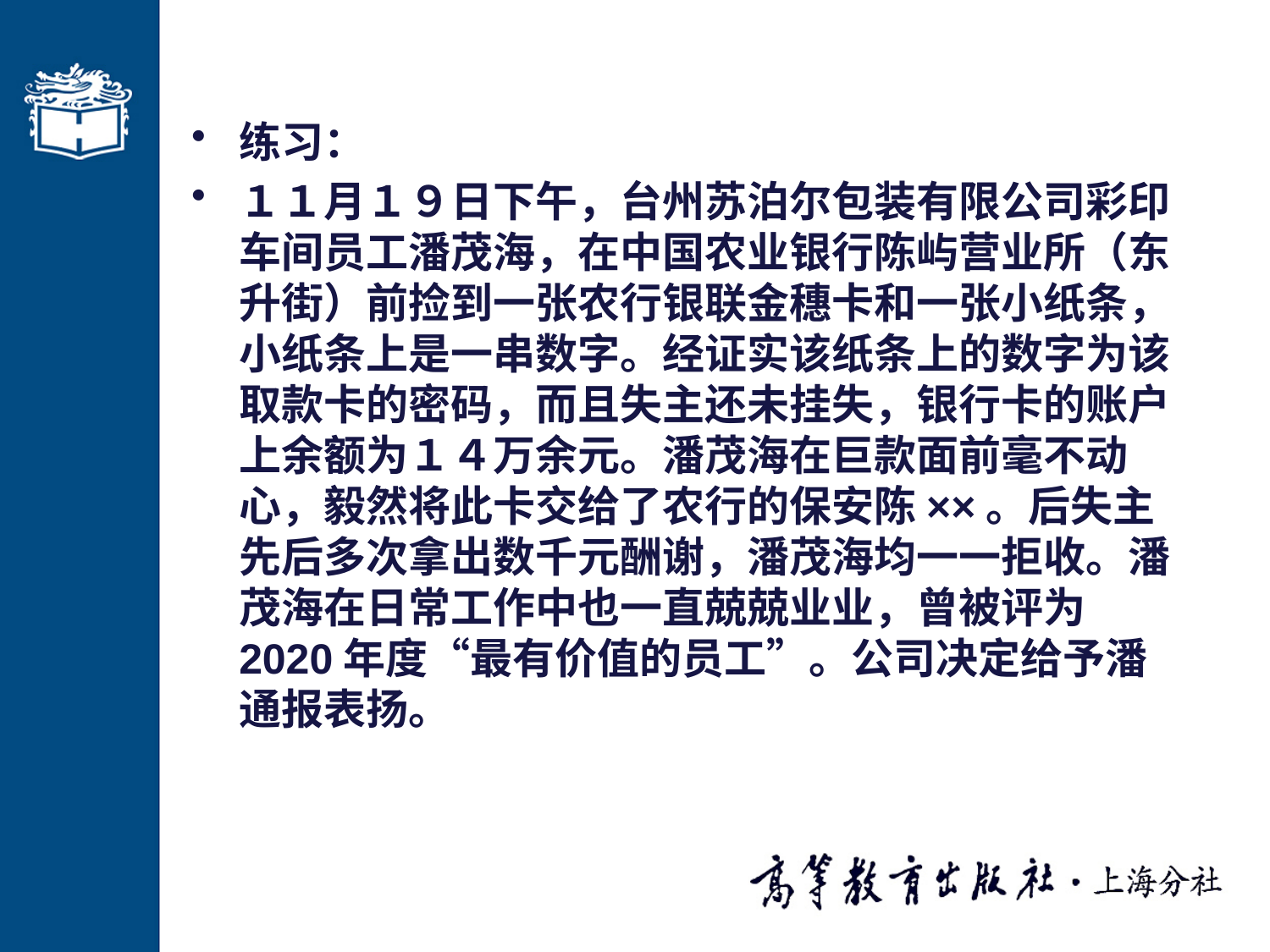

练习：
１１月１９日下午，台州苏泊尔包装有限公司彩印车间员工潘茂海，在中国农业银行陈屿营业所（东升街）前捡到一张农行银联金穗卡和一张小纸条，小纸条上是一串数字。经证实该纸条上的数字为该取款卡的密码，而且失主还未挂失，银行卡的账户上余额为１４万余元。潘茂海在巨款面前毫不动心，毅然将此卡交给了农行的保安陈××。后失主先后多次拿出数千元酬谢，潘茂海均一一拒收。潘茂海在日常工作中也一直兢兢业业，曾被评为2020年度“最有价值的员工”。公司决定给予潘通报表扬。